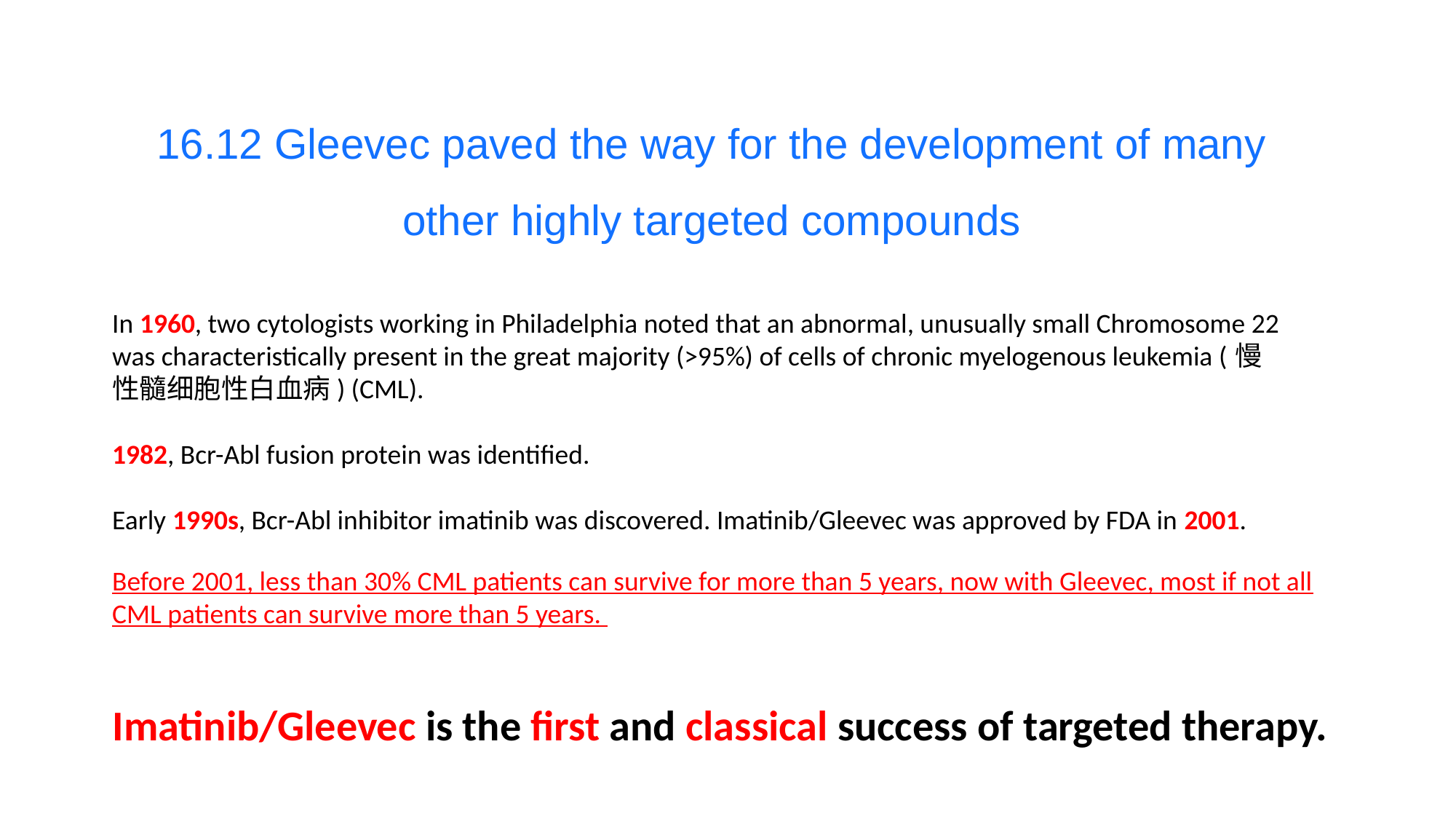

16.12 Gleevec paved the way for the development of many other highly targeted compounds
In 1960, two cytologists working in Philadelphia noted that an abnormal, unusually small Chromosome 22 was characteristically present in the great majority (>95%) of cells of chronic myelogenous leukemia (慢性髓细胞性白血病) (CML).

1982, Bcr-Abl fusion protein was identified.

Early 1990s, Bcr-Abl inhibitor imatinib was discovered. Imatinib/Gleevec was approved by FDA in 2001.
Before 2001, less than 30% CML patients can survive for more than 5 years, now with Gleevec, most if not all CML patients can survive more than 5 years.
Imatinib/Gleevec is the first and classical success of targeted therapy.